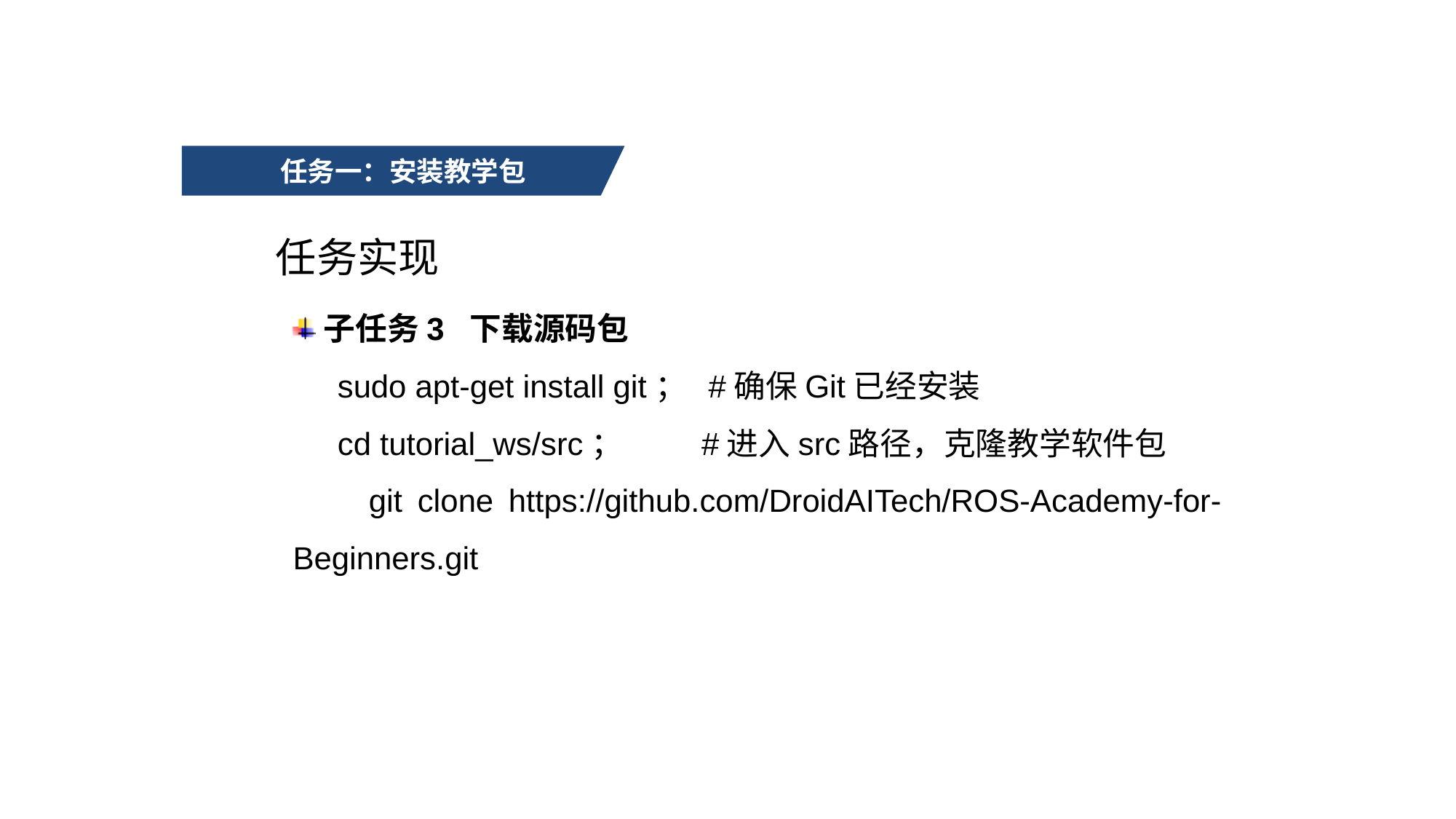

任务一：安装教学包
任务实现
子任务3  下载源码包
     sudo apt-get install git；  #确保Git已经安装
     cd tutorial_ws/src；          #进入src路径，克隆教学软件包
     git clone https://github.com/DroidAITech/ROS-Academy-for-Beginners.git